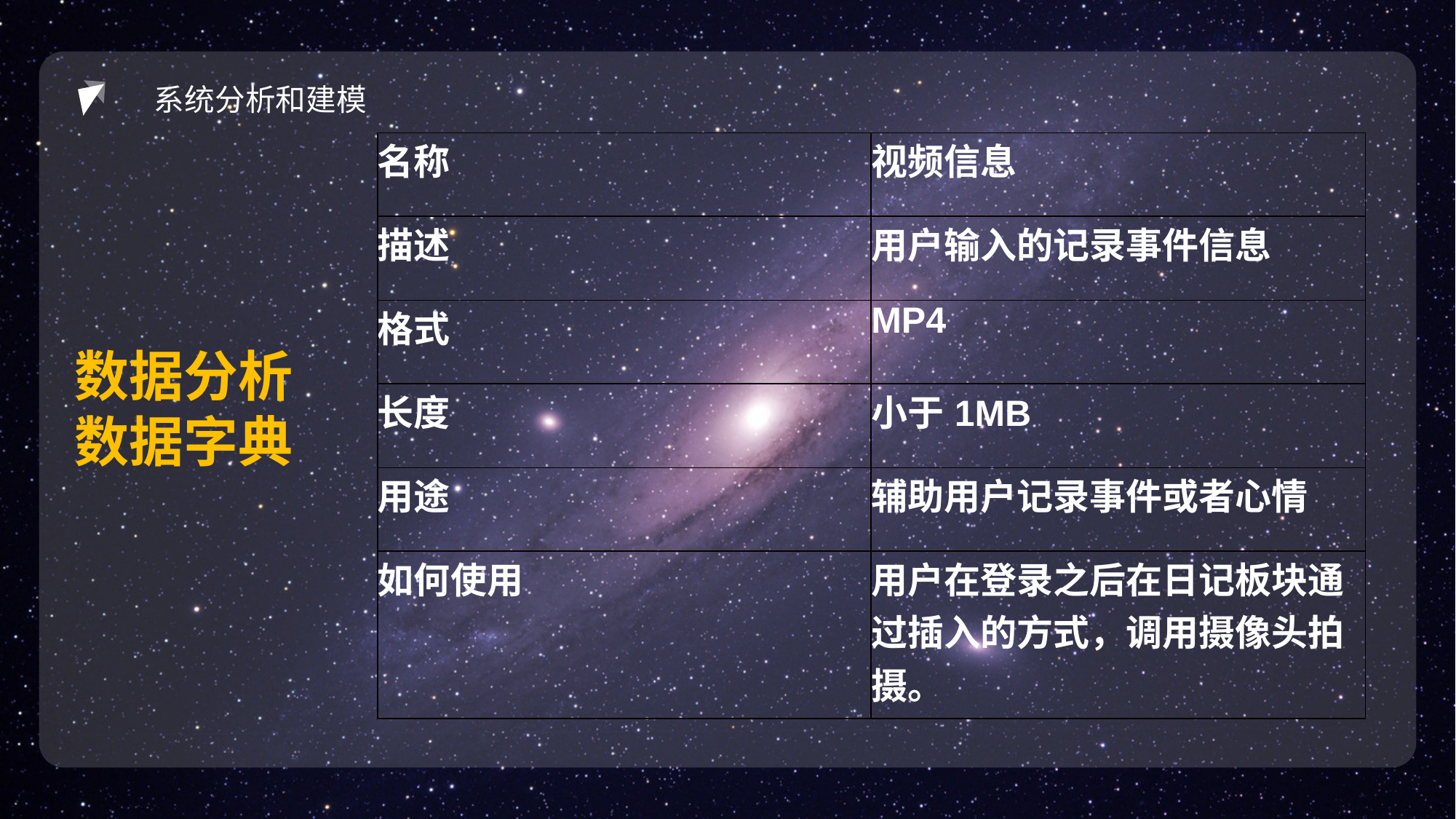

（1）用户名定义
系统分析和建模

| 名称 | 视频信息 |
| --- | --- |
| 描述 | 用户输入的记录事件信息 |
| 格式 | MP4 |
| 长度 | 小于1MB |
| 用途 | 辅助用户记录事件或者心情 |
| 如何使用 | 用户在登录之后在日记板块通过插入的方式，调用摄像头拍摄。 |

数据分析
数据字典